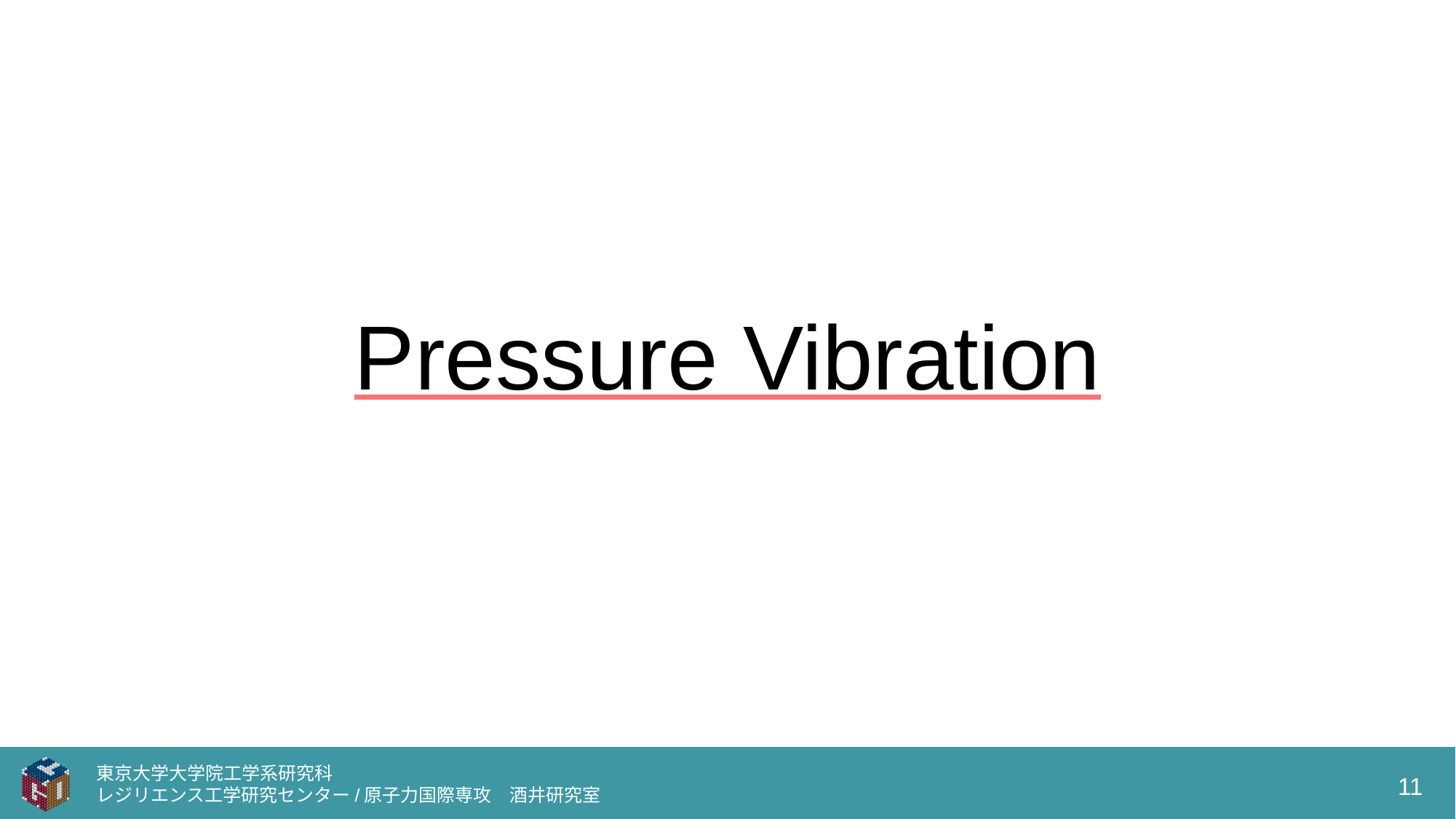

Pressure Vibration
東京大学大学院工学系研究科
レジリエンス工学研究センター/原子力国際専攻　酒井研究室
11